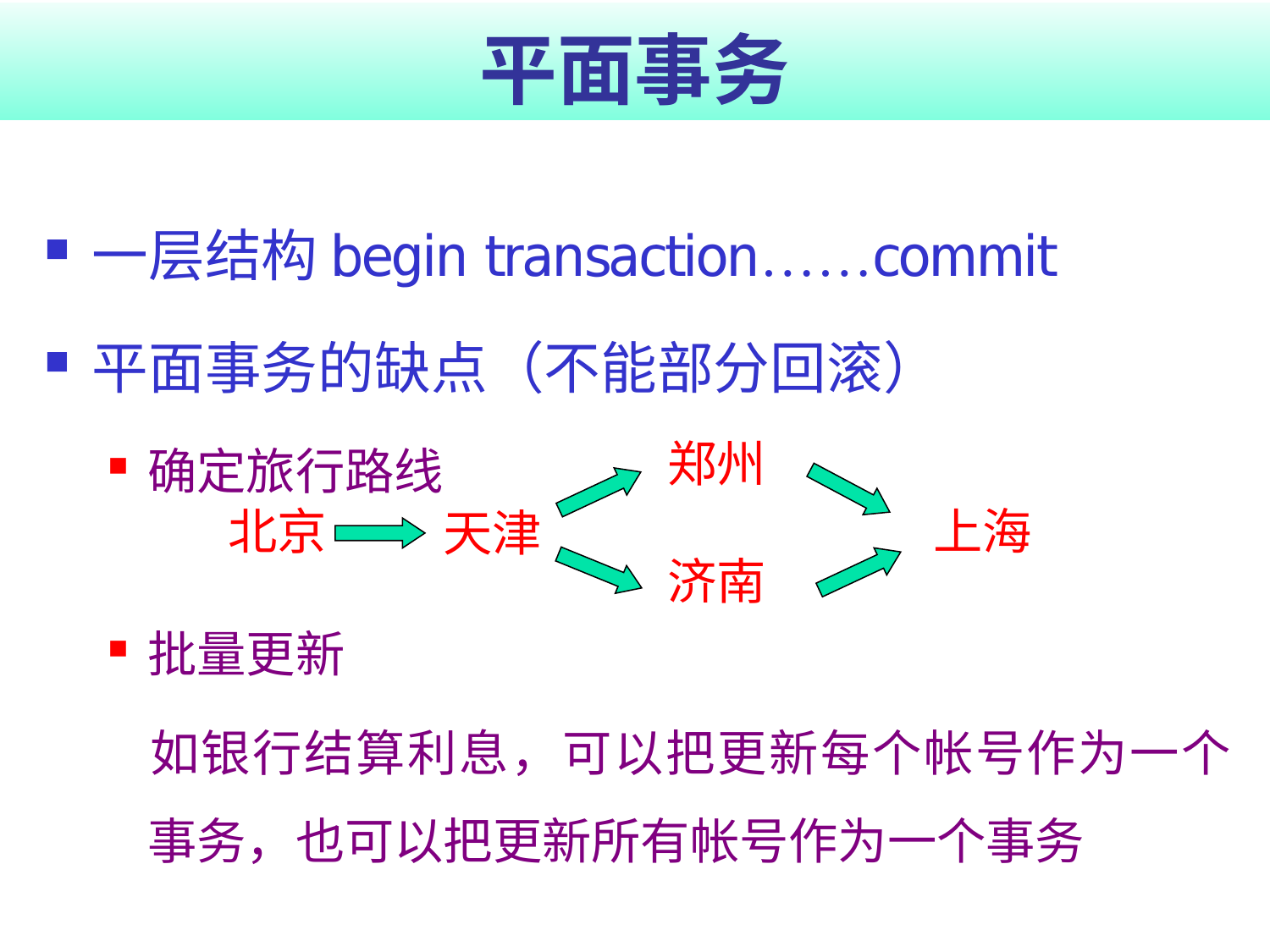

# 平面事务
一层结构begin transaction……commit
平面事务的缺点（不能部分回滚）
确定旅行路线

批量更新
	如银行结算利息，可以把更新每个帐号作为一个事务，也可以把更新所有帐号作为一个事务
郑州

北京
上海
天津

济南